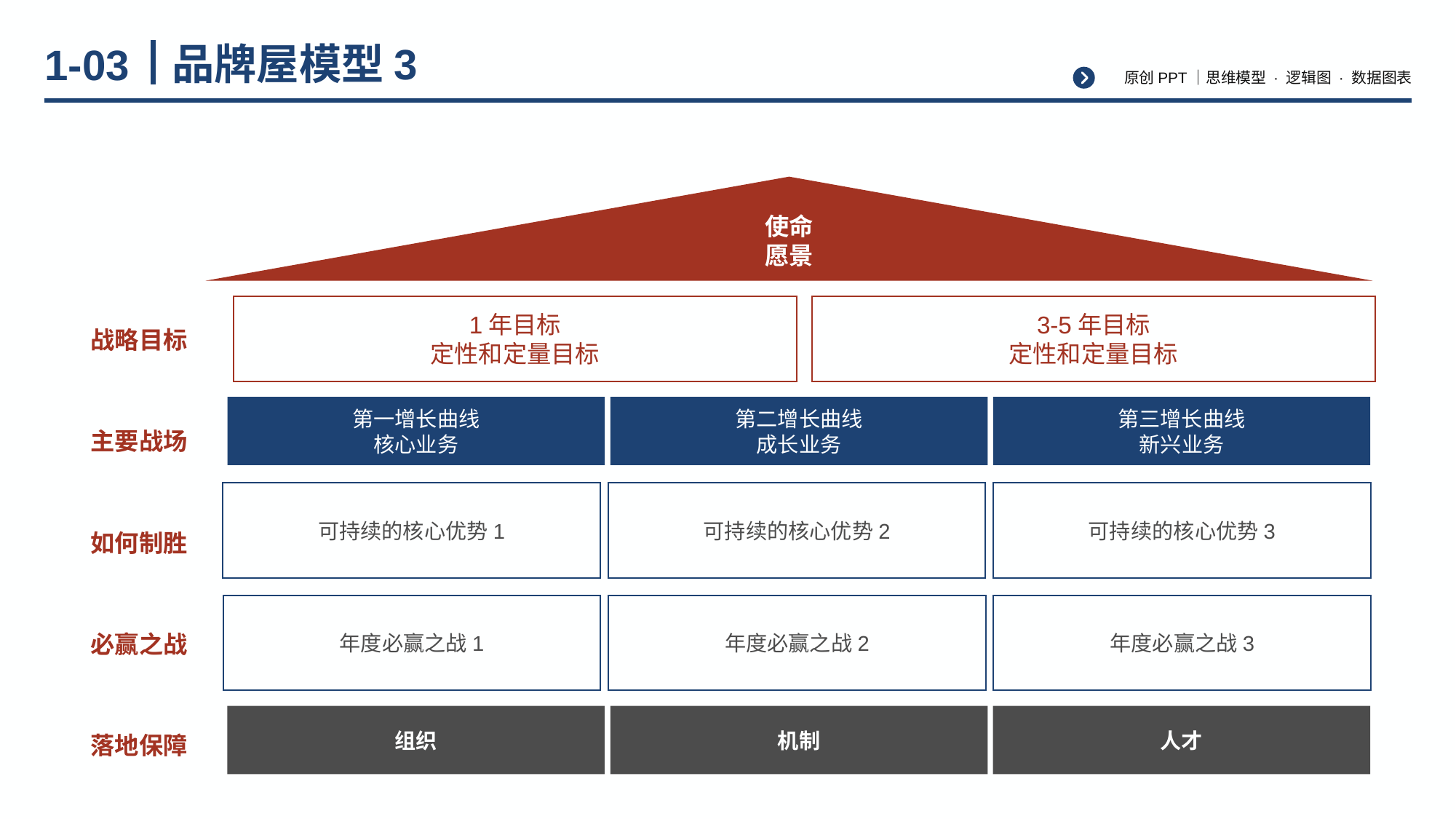

# 品牌屋模型3
1-03
使命
愿景

1年目标
定性和定量目标
3-5年目标
定性和定量目标
战略目标
第一增长曲线
核心业务
第二增长曲线
成长业务
第三增长曲线
新兴业务
主要战场
可持续的核心优势1
可持续的核心优势2
可持续的核心优势3
如何制胜
年度必赢之战1
年度必赢之战2
年度必赢之战3
必赢之战
组织
机制
人才
落地保障